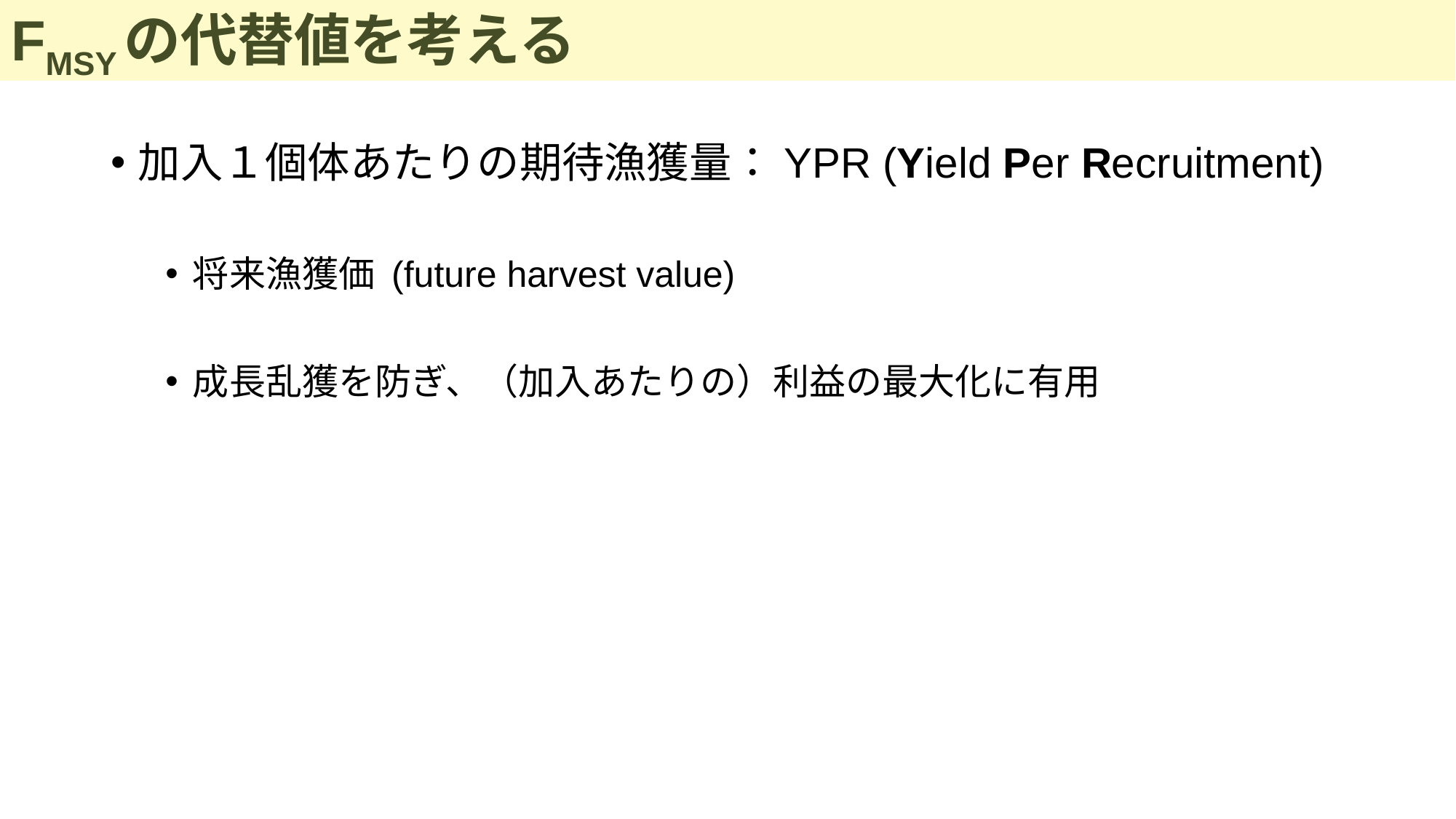

# FMSYの代替値を考える
加入１個体あたりの期待漁獲量：YPR (Yield Per Recruitment)

将来漁獲価 (future harvest value)

成長乱獲を防ぎ、（加入あたりの）利益の最大化に有用